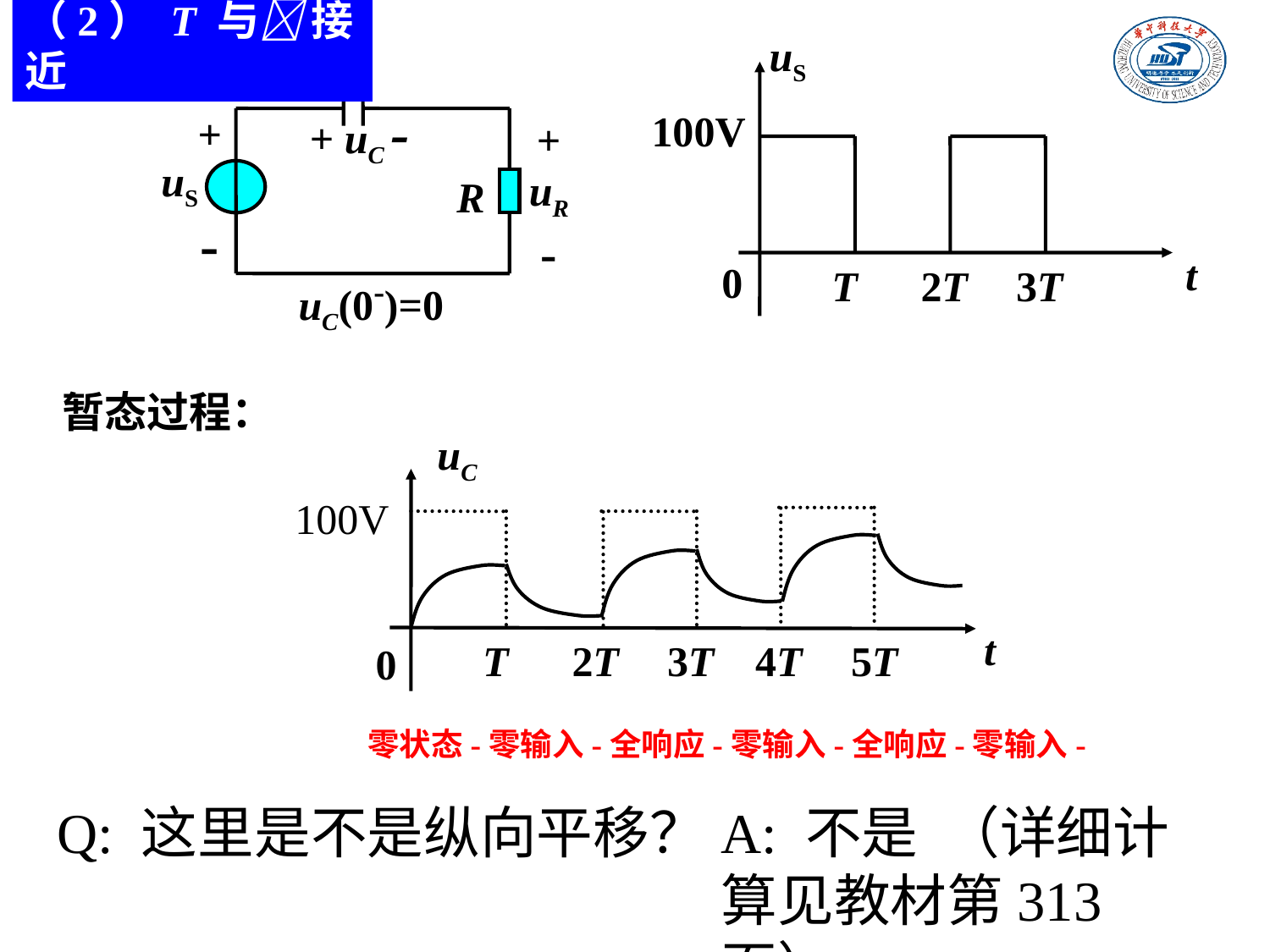

（2） T 与τ 接近
uS

100V

t
0

T
2T
3T

+ uC -
+

-

+
uR
-
uS

R

uC(0-)=0

暂态过程：
uC

t

0
100V

5T
T
2T
3T
4T
零状态-零输入-全响应-零输入-全响应-零输入-
Q: 这里是不是纵向平移？
A: 不是  （详细计算见教材第313页）